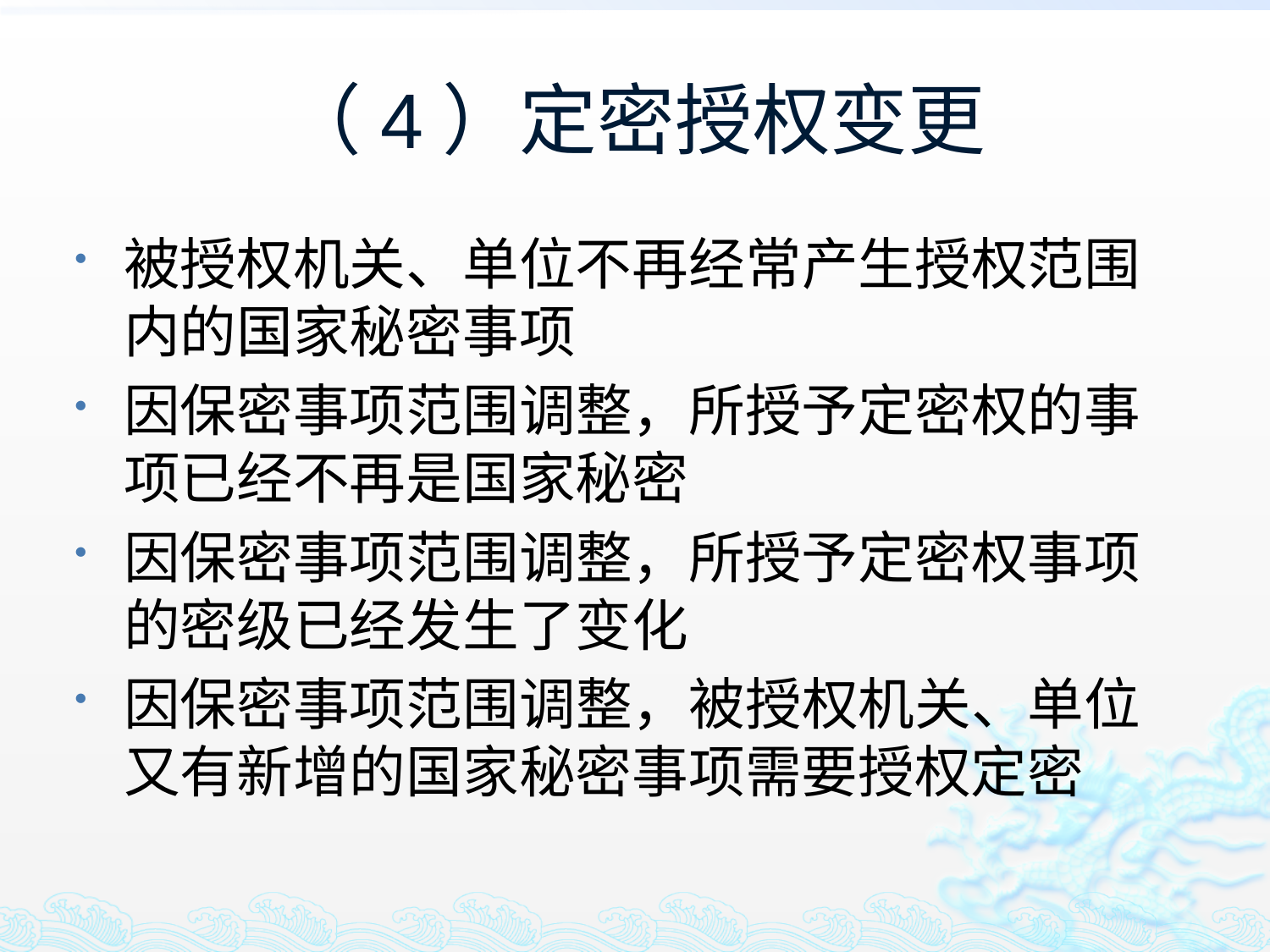

# （4）定密授权变更
被授权机关、单位不再经常产生授权范围内的国家秘密事项
因保密事项范围调整，所授予定密权的事项已经不再是国家秘密
因保密事项范围调整，所授予定密权事项的密级已经发生了变化
因保密事项范围调整，被授权机关、单位又有新增的国家秘密事项需要授权定密